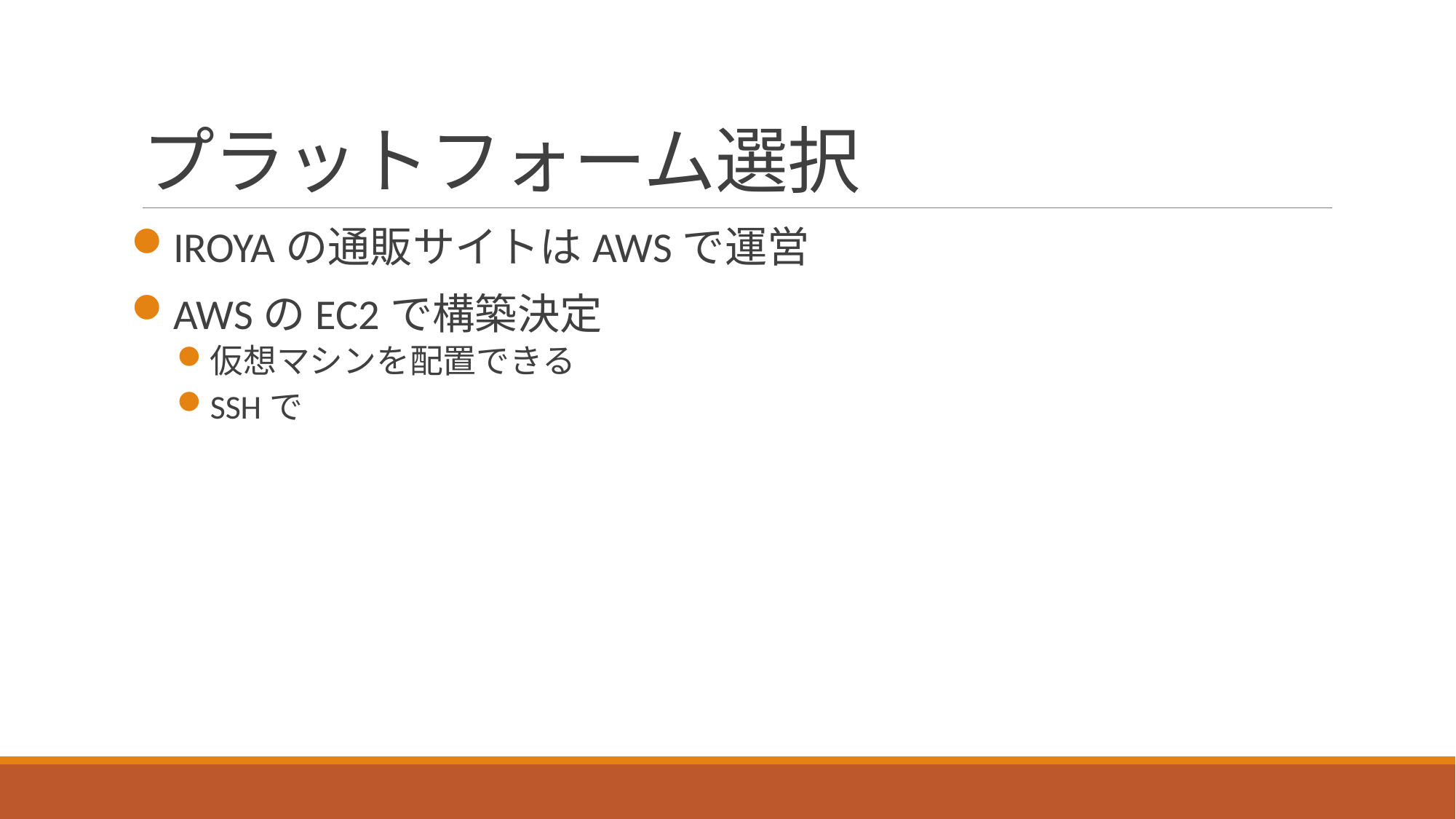

# プラットフォーム選択
IROYAの通販サイトはAWSで運営
AWSのEC2で構築決定
仮想マシンを配置できる
SSHで